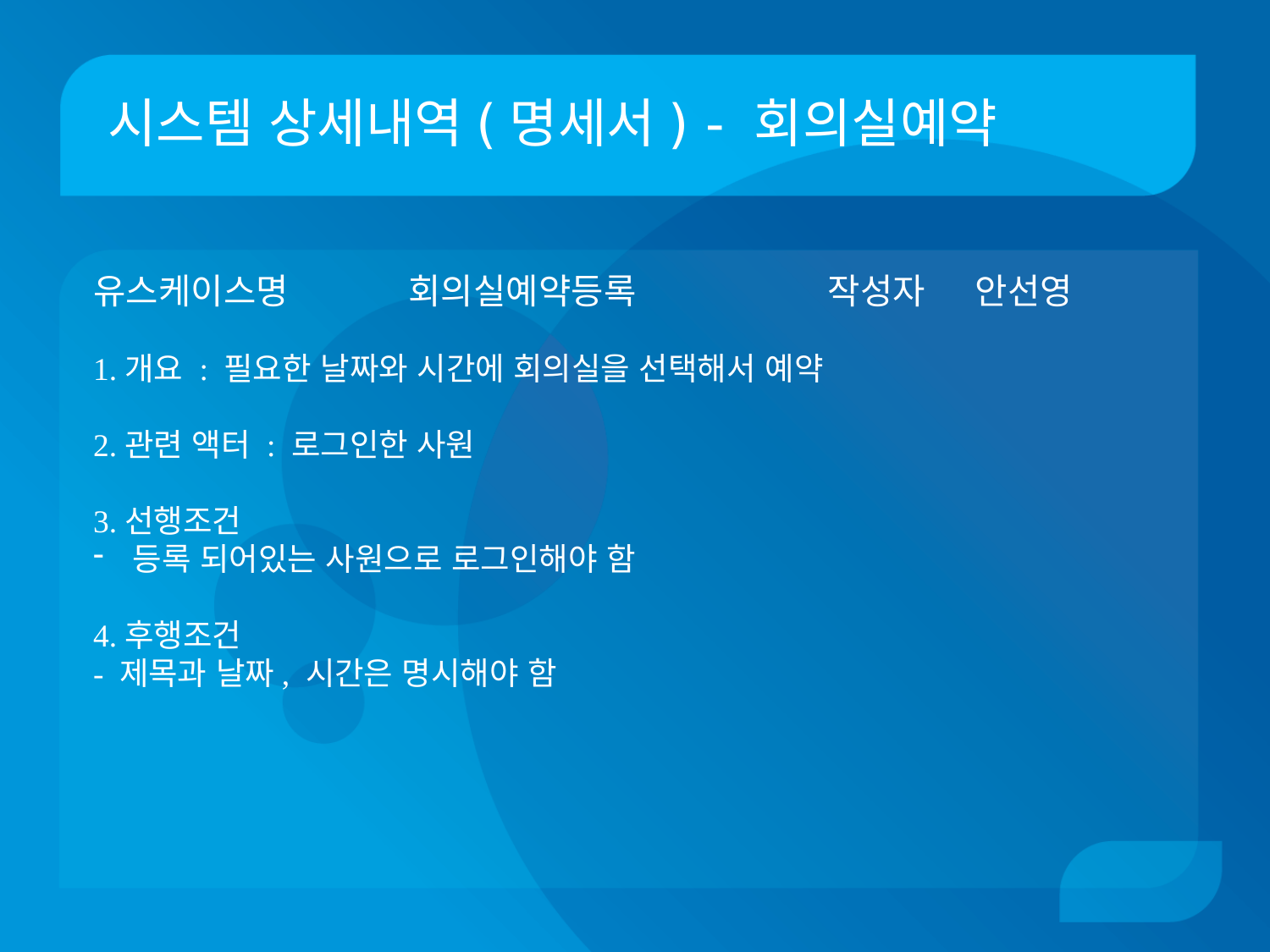

# 시스템 상세내역(명세서) - 회의실예약
유스케이스명            회의실예약등록	          작성자     안선영
1.개요 : 필요한 날짜와 시간에 회의실을 선택해서 예약

2.관련 액터 : 로그인한 사원

3.선행조건
등록 되어있는 사원으로 로그인해야 함

4.후행조건
- 제목과 날짜, 시간은 명시해야 함